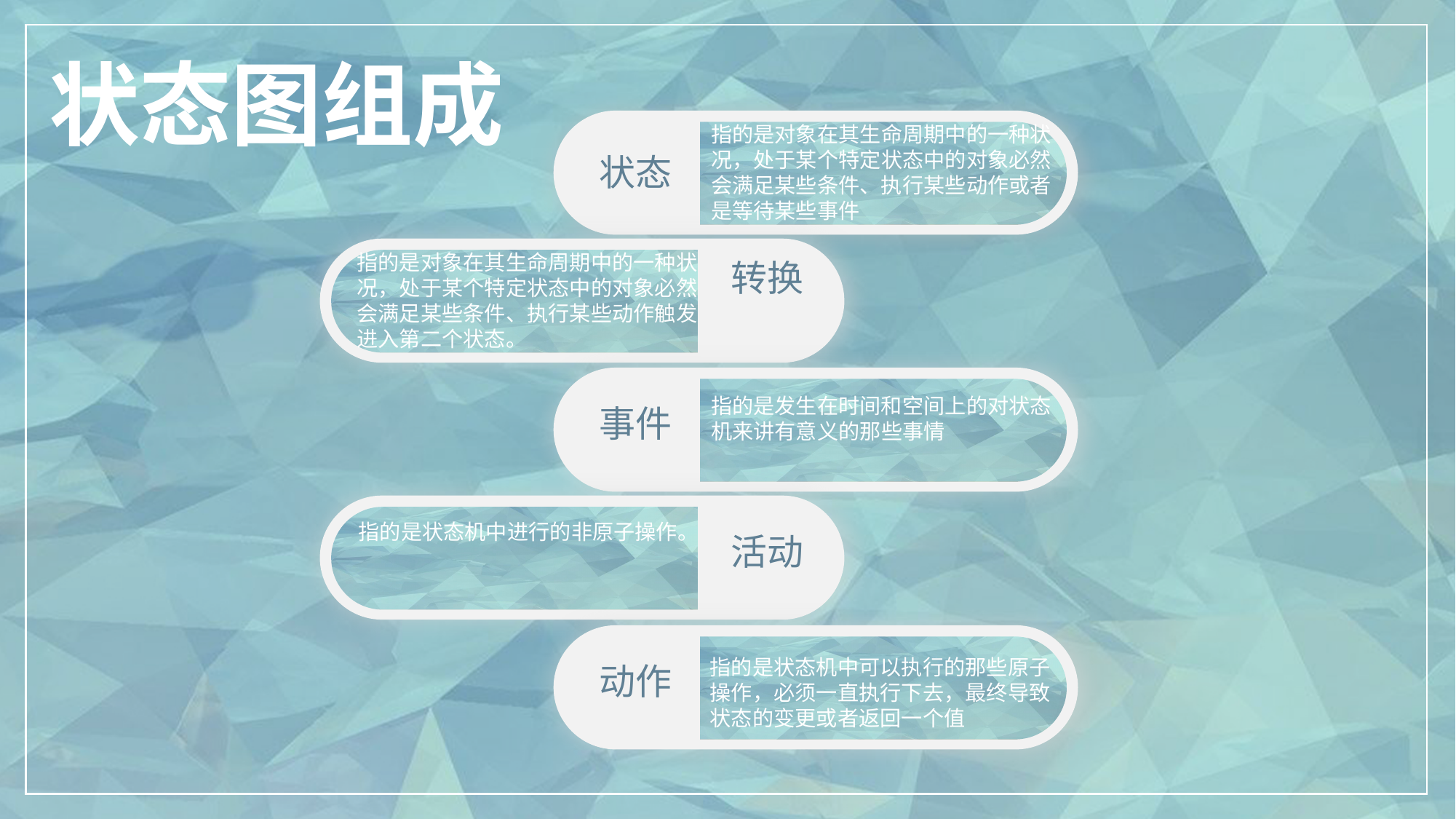

状态图组成

指的是对象在其生命周期中的一种状况，处于某个特定状态中的对象必然会满足某些条件、执行某些动作或者是等待某些事件
状态

指的是对象在其生命周期中的一种状况，处于某个特定状态中的对象必然会满足某些条件、执行某些动作触发进入第二个状态。
转换

指的是发生在时间和空间上的对状态机来讲有意义的那些事情
事件

指的是状态机中进行的非原子操作。
活动

指的是状态机中可以执行的那些原子操作，必须一直执行下去，最终导致状态的变更或者返回一个值
动作